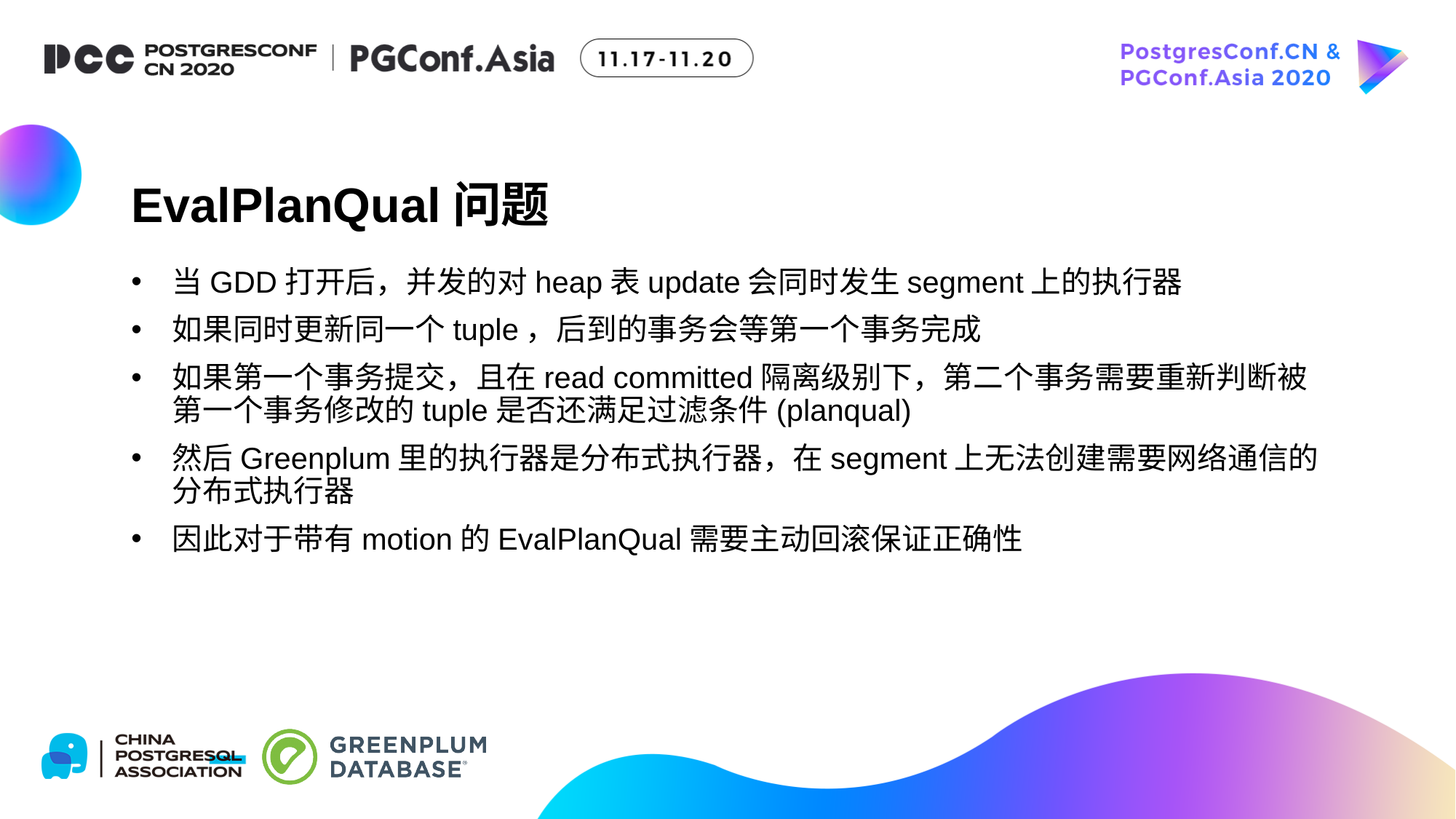

# EvalPlanQual问题
当GDD打开后，并发的对heap表update会同时发生segment上的执行器
如果同时更新同一个tuple，后到的事务会等第一个事务完成
如果第一个事务提交，且在read committed隔离级别下，第二个事务需要重新判断被第一个事务修改的tuple是否还满足过滤条件(planqual)
然后Greenplum里的执行器是分布式执行器，在segment上无法创建需要网络通信的分布式执行器
因此对于带有motion的EvalPlanQual需要主动回滚保证正确性